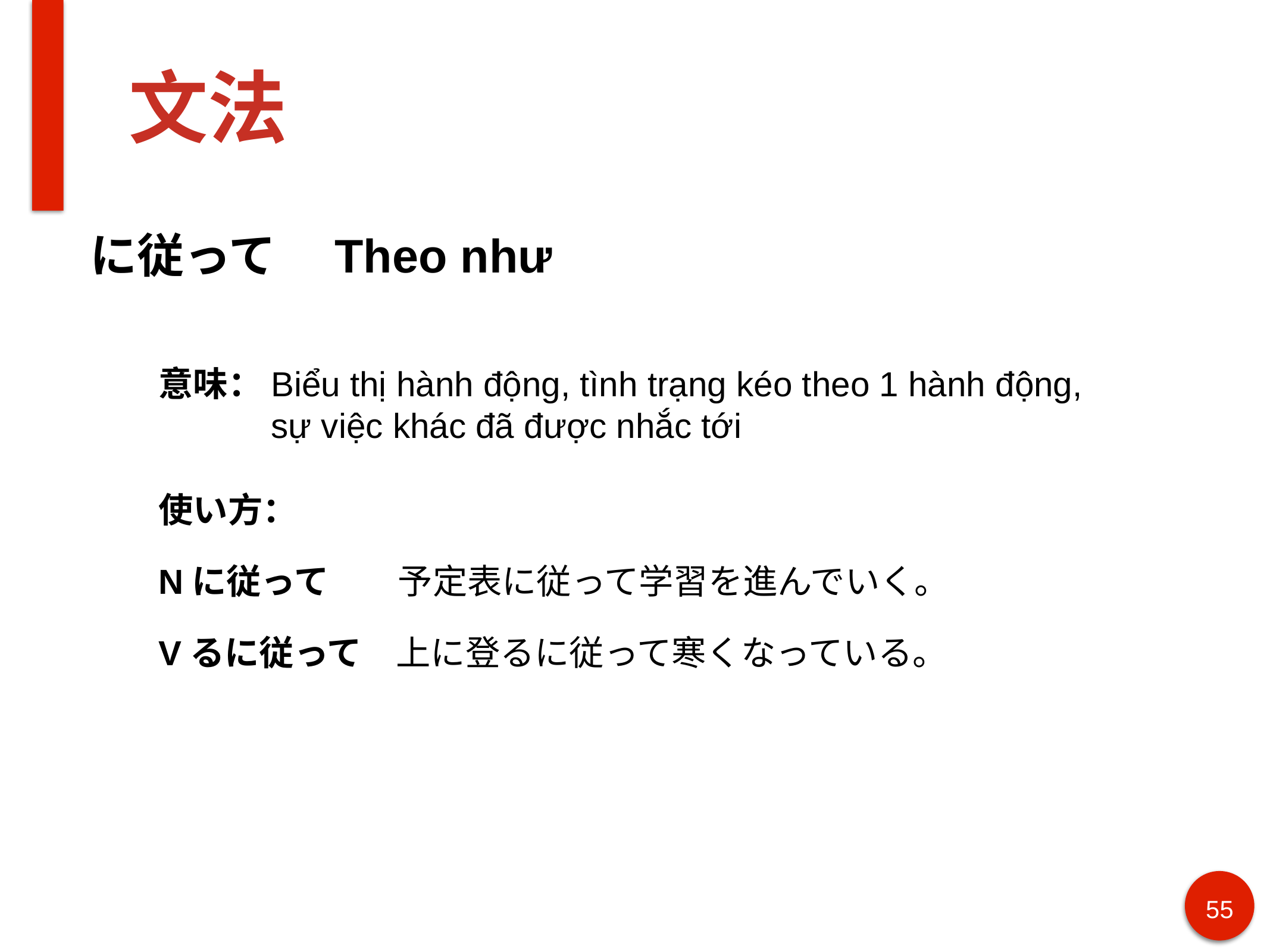

# 文法
に従って　Theo như
意味：Biểu thị hành động, tình trạng kéo theo 1 hành động,
　　　sự việc khác đã được nhắc tới
使い方：
Nに従って　　予定表に従って学習を進んでいく。
Vるに従って　上に登るに従って寒くなっている。

55